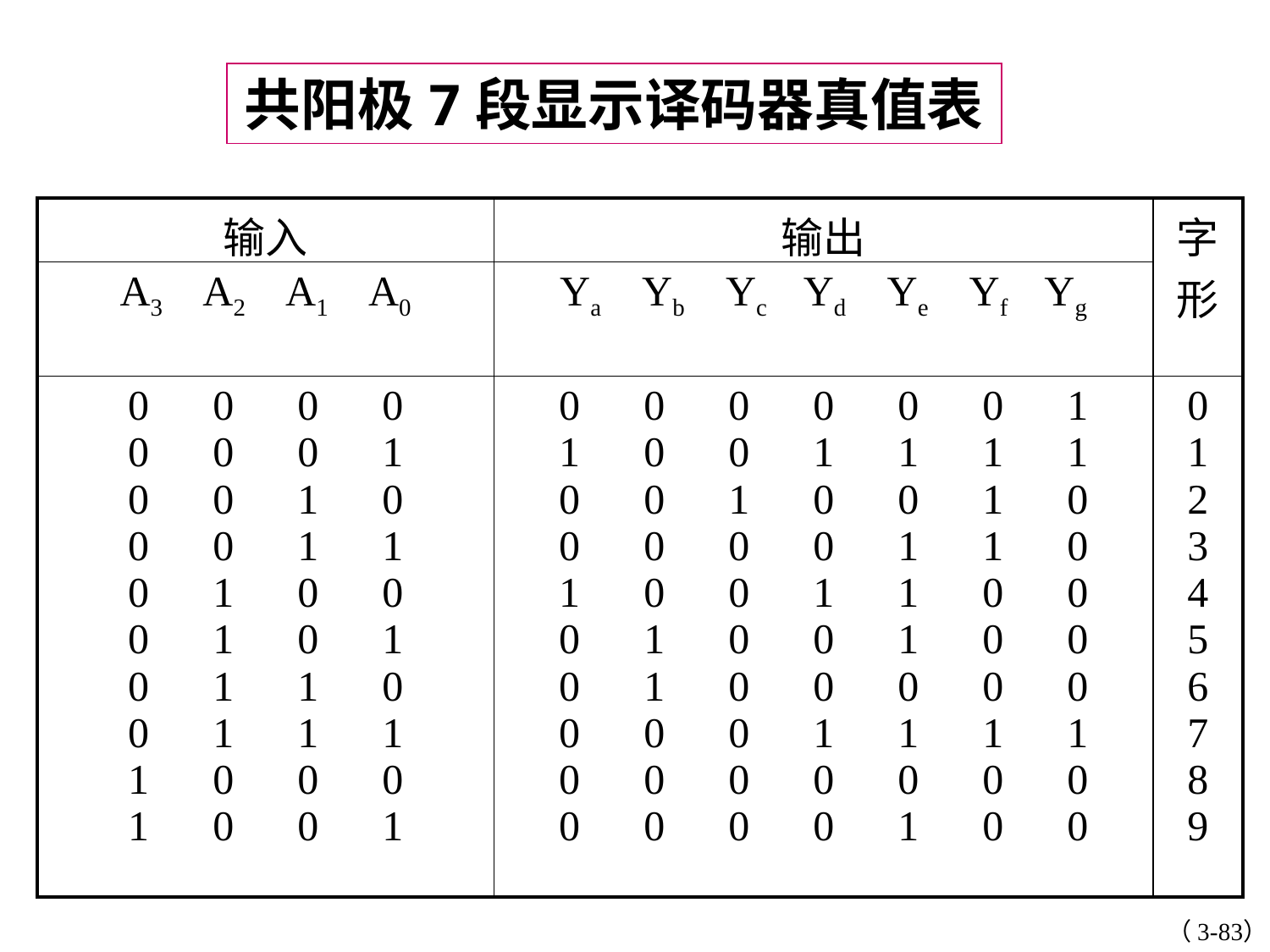

共阳极7段显示译码器真值表
| 输入 | 输出 | 字形 |
| --- | --- | --- |
| A3 A2 A1 A0 | Ya Yb Yc Yd Ye Yf Yg |  |
| 0 0 0 0 0 0 0 1 0 0 1 0 0 0 1 1 0 1 0 0 0 1 0 1 0 1 1 0 0 1 1 1 1 0 0 0 1 0 0 1 | 0 0 0 0 0 0 1 1 0 0 1 1 1 1 0 0 1 0 0 1 0 0 0 0 0 1 1 0 1 0 0 1 1 0 0 0 1 0 0 1 0 0 0 1 0 0 0 0 0 0 0 0 1 1 1 1 0 0 0 0 0 0 0 0 0 0 0 1 0 0 | 0 1 2 3 4 5 6 7 8 9 |
（3-83）